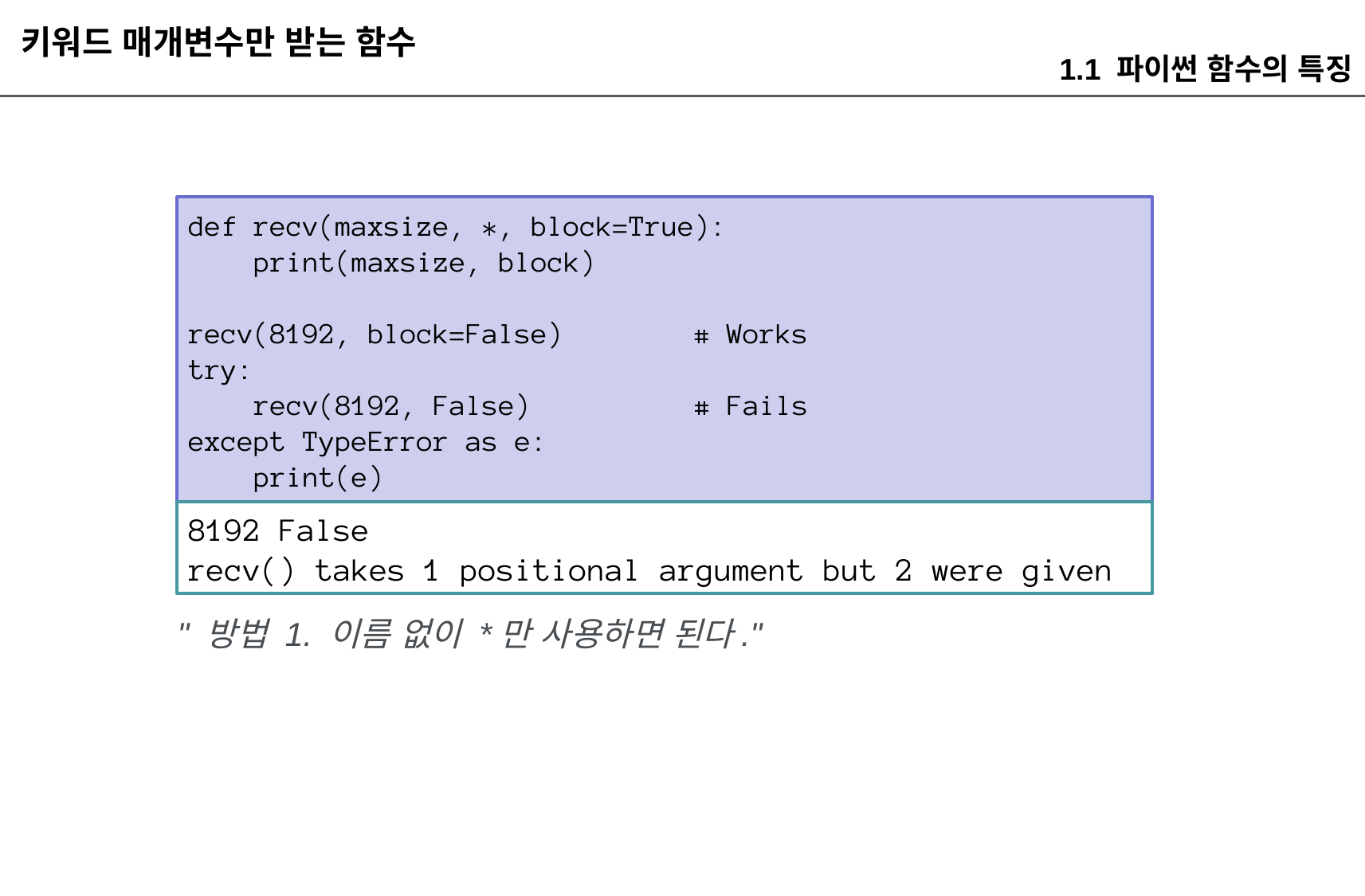

키워드 매개변수만 받는 함수
1.1 파이썬 함수의 특징
def recv(maxsize, *, block=True):
    print(maxsize, block)

recv(8192, block=False)        # Works
try:
    recv(8192, False)          # Fails
except TypeError as e:
    print(e)
8192 False
recv() takes 1 positional argument but 2 were given
" 방법 1. 이름 없이 *만 사용하면 된다."